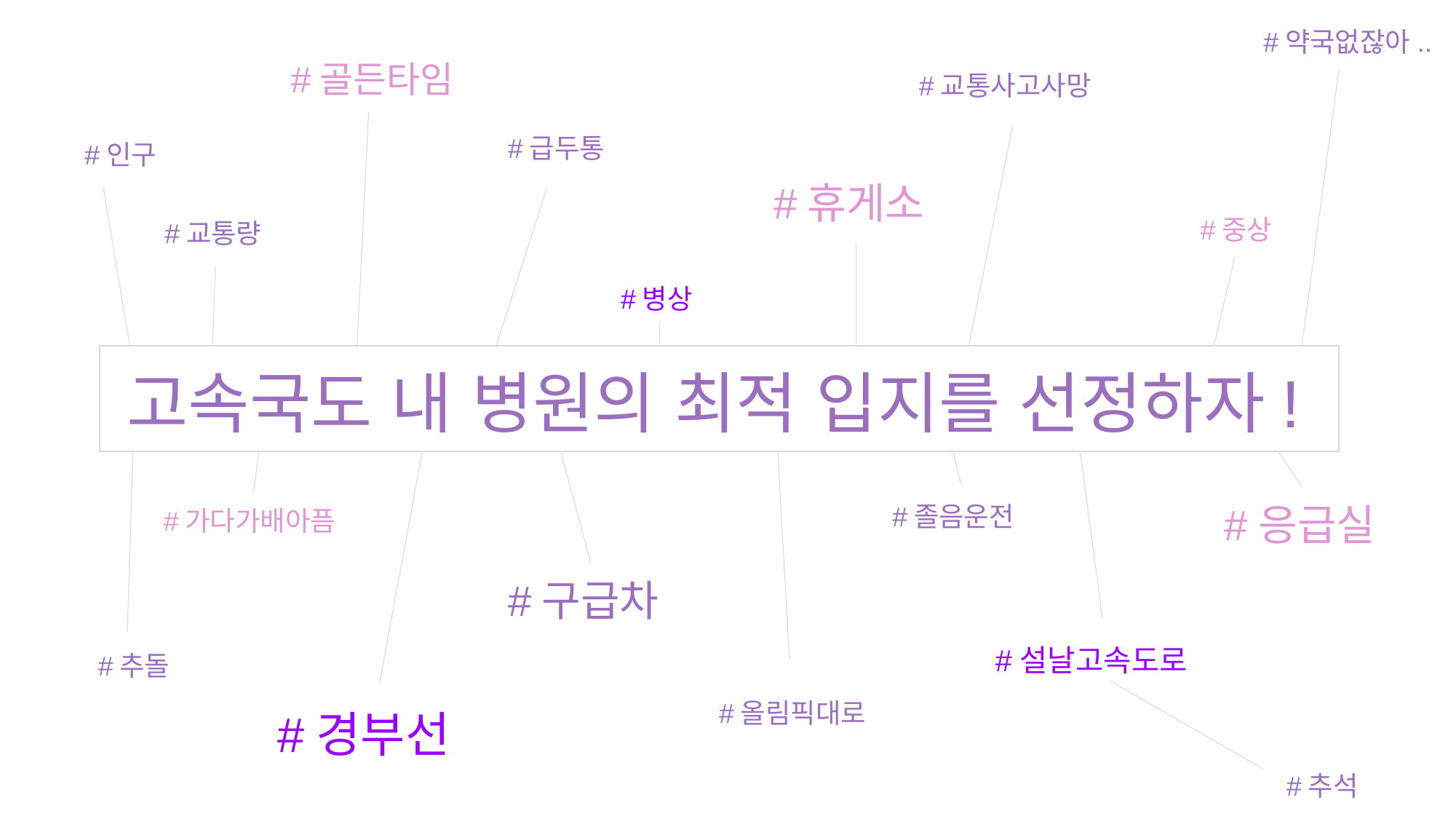

#약국없잖아..
#골든타임
#교통사고사망
#급두통
#인구
#휴게소
#중상
#교통량
#병상

고속국도 내 병원의 최적 입지를 선정하자!
#응급실
#졸음운전
#가다가배아픔
#구급차
#설날고속도로
#추돌
#올림픽대로
#경부선
#추석